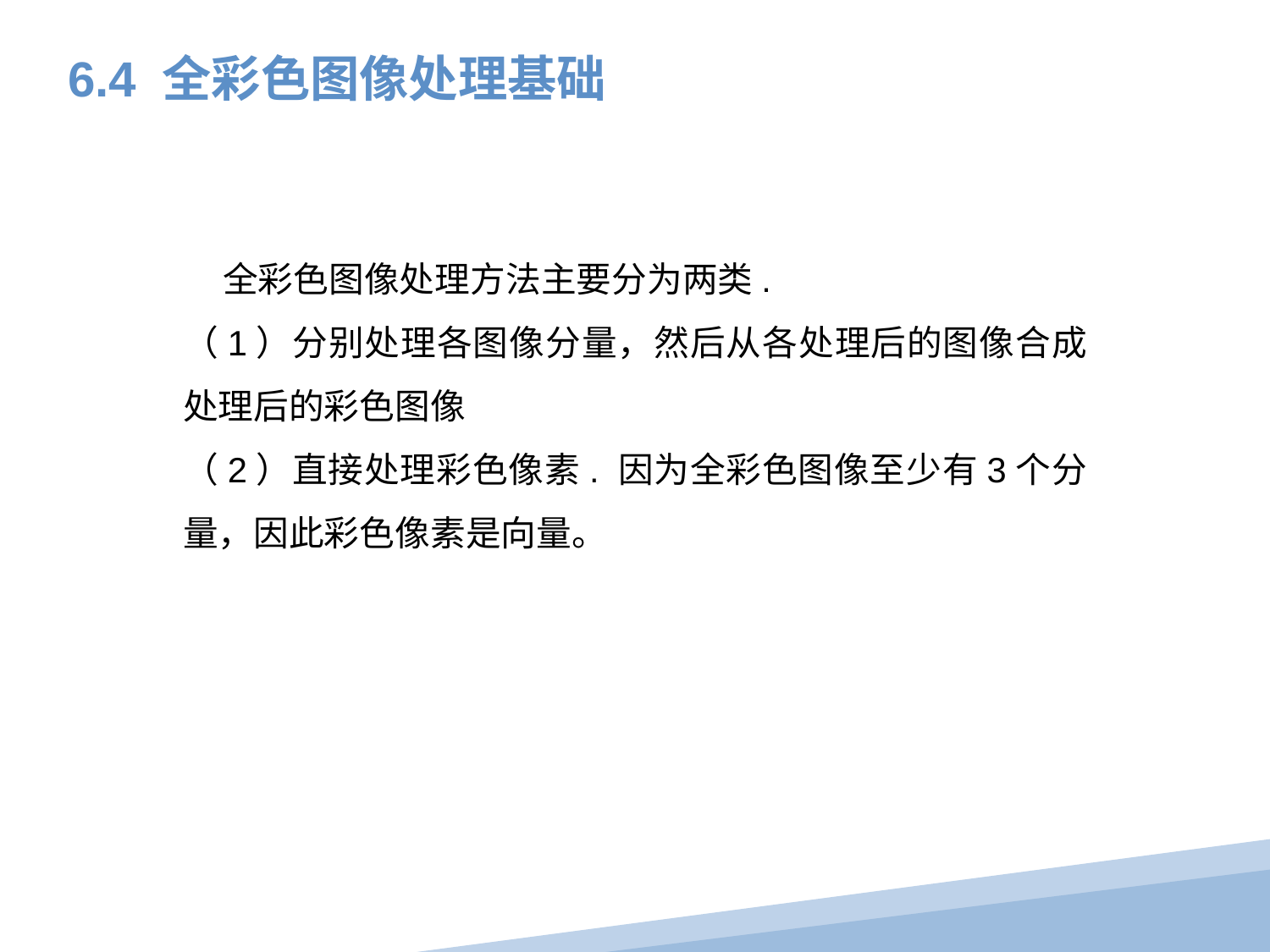

6.4 全彩色图像处理基础
    全彩色图像处理方法主要分为两类.
（1）分别处理各图像分量，然后从各处理后的图像合成处理后的彩色图像
（2）直接处理彩色像素. 因为全彩色图像至少有3个分量，因此彩色像素是向量。